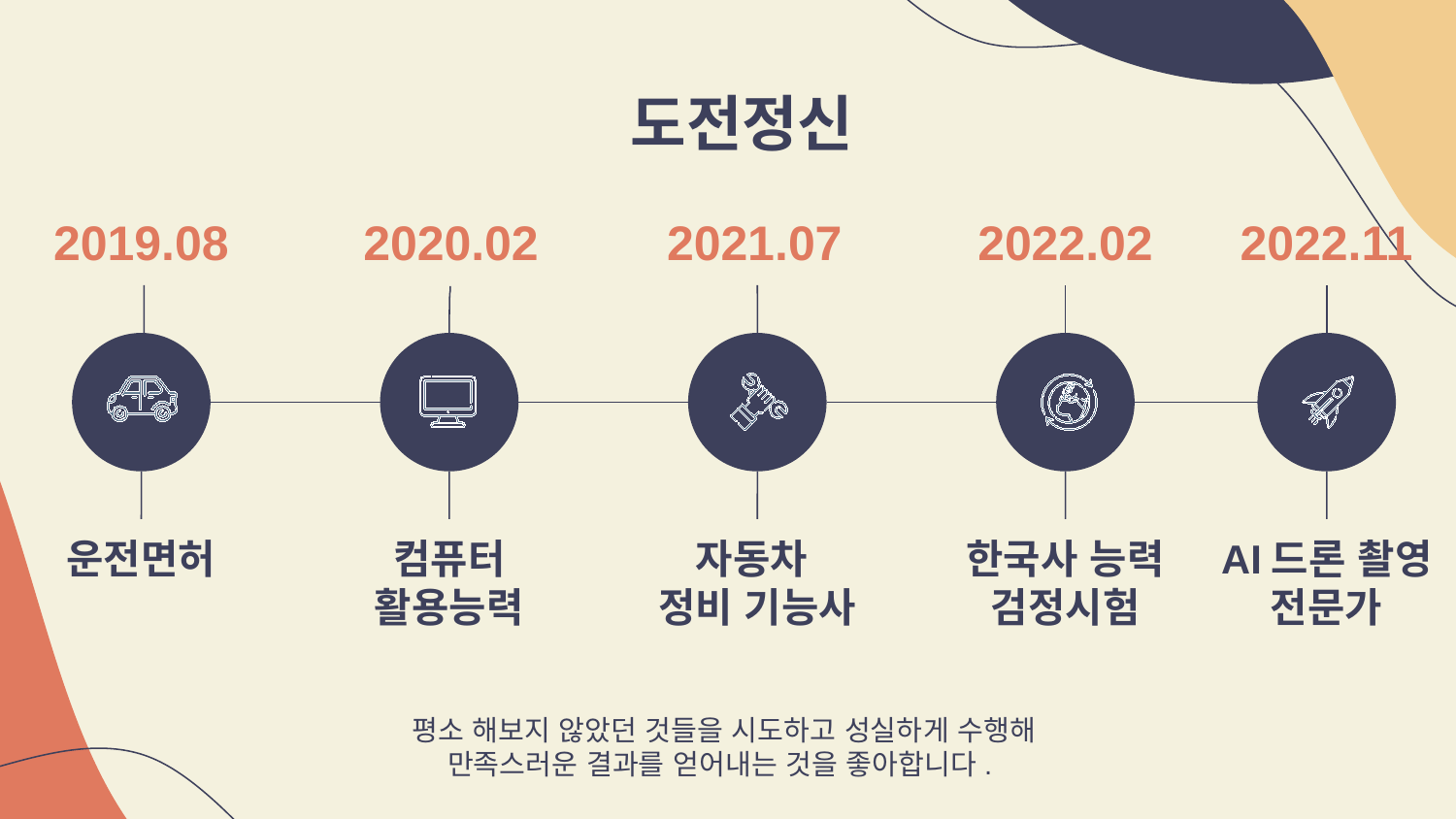

# 도전정신
2019.08
2020.02
2021.07
2022.02
2022.11

운전면허
컴퓨터 활용능력
자동차
정비 기능사
한국사 능력
검정시험
AI드론 촬영
전문가
평소 해보지 않았던 것들을 시도하고 성실하게 수행해
만족스러운 결과를 얻어내는 것을 좋아합니다.